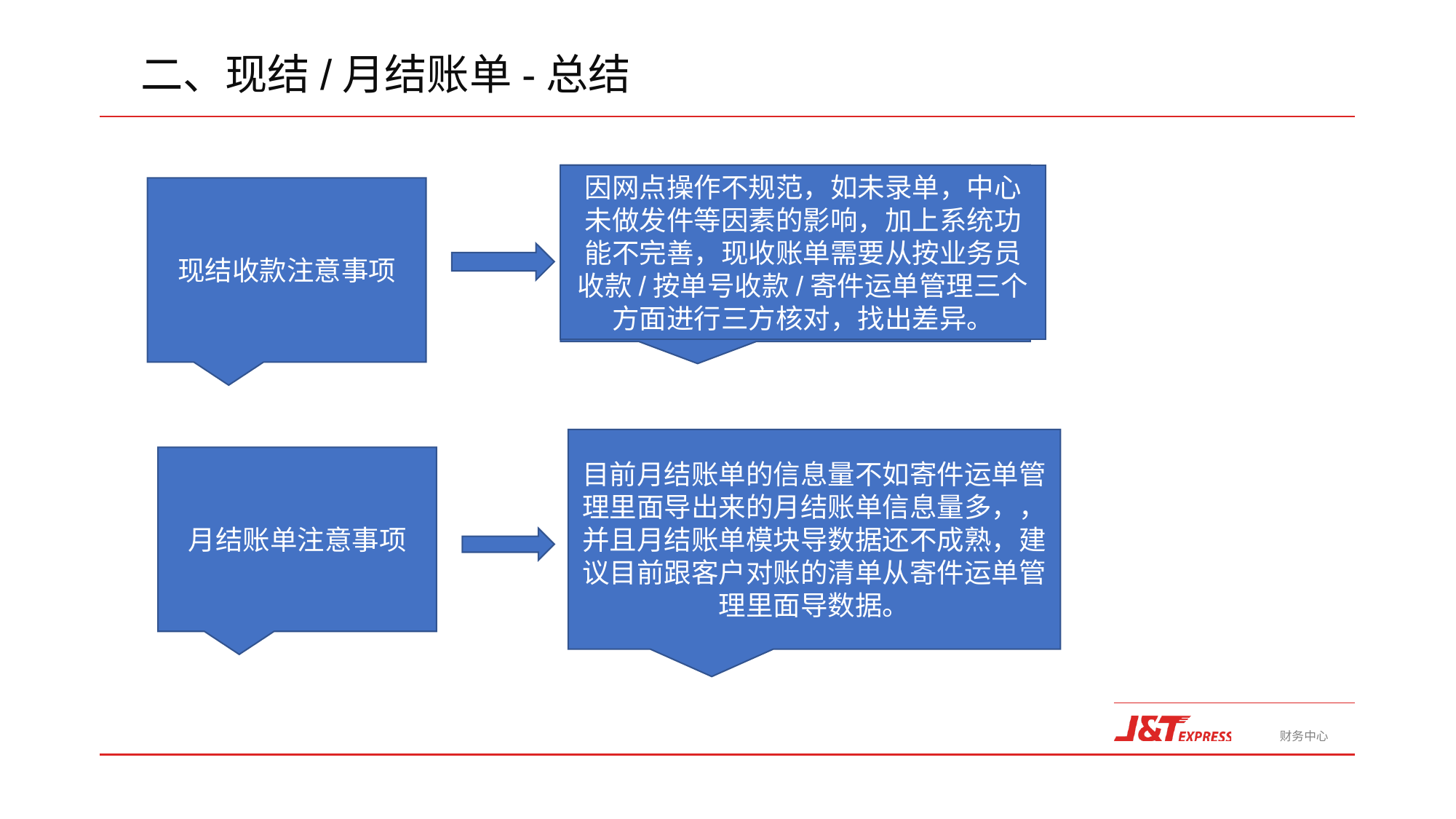

二、现结/月结账单-总结

因网点操作不规范，如未录单，中心未做发件等因素的影响，加上系统功能不完善，现收账单需要从按业务员收款/按单号收款/寄件运单管理三个方面进行三方核对，找出差异。
现结收款注意事项

目前月结账单的信息量不如寄件运单管理里面导出来的月结账单信息量多，，并且月结账单模块导数据还不成熟，建议目前跟客户对账的清单从寄件运单管理里面导数据。
月结账单注意事项